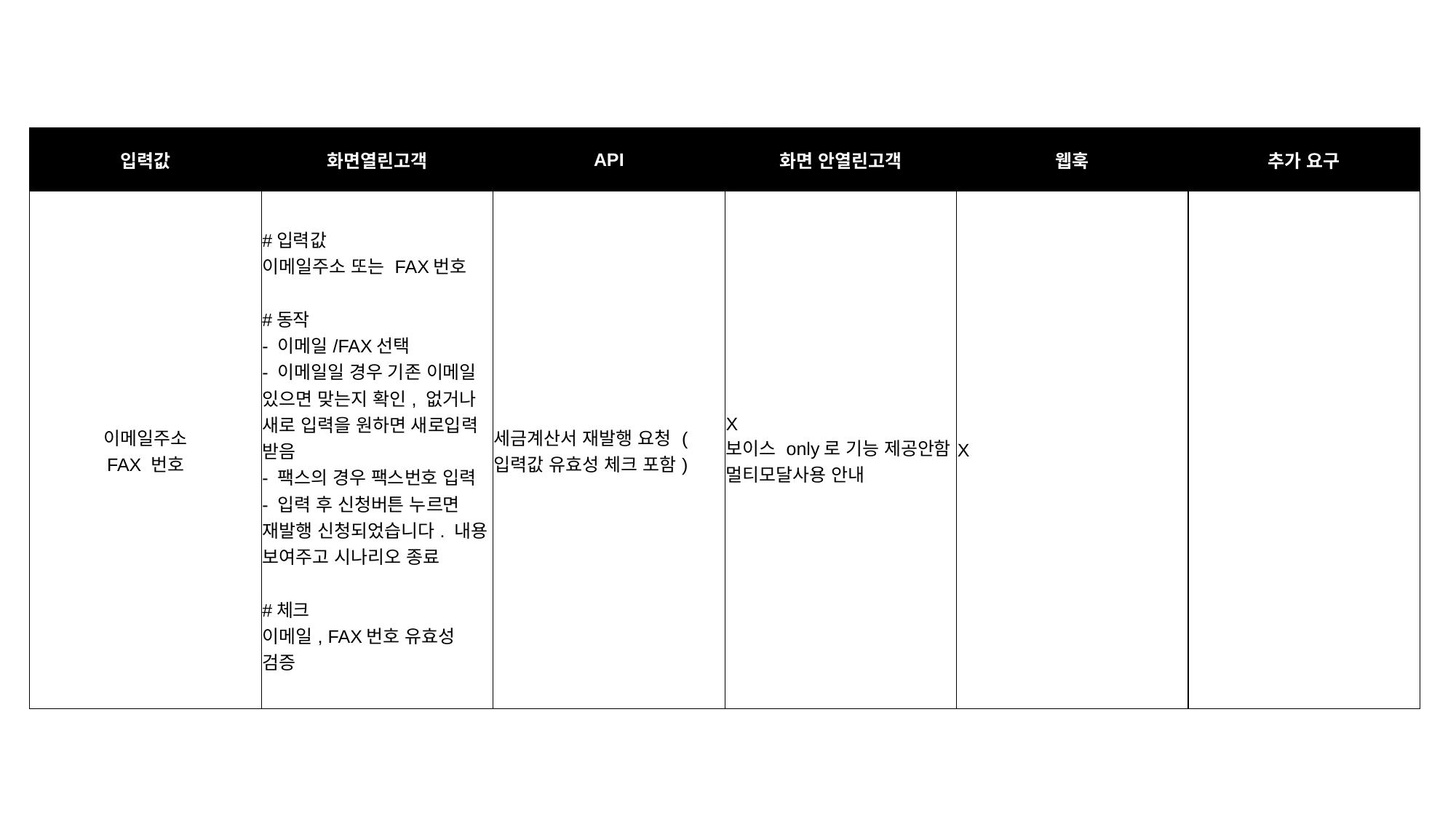

| 입력값 | 화면열린고객 | API | 화면 안열린고객 | 웹훅 | 추가 요구 |
| --- | --- | --- | --- | --- | --- |
| 이메일주소 FAX 번호 | #입력값 이메일주소 또는 FAX번호 #동작 - 이메일/FAX선택 - 이메일일 경우 기존 이메일 있으면 맞는지 확인, 없거나 새로 입력을 원하면 새로입력 받음 - 팩스의 경우 팩스번호 입력 - 입력 후 신청버튼 누르면 재발행 신청되었습니다. 내용 보여주고 시나리오 종료 #체크 이메일, FAX번호 유효성 검증 | 세금계산서 재발행 요청 (입력값 유효성 체크 포함) | X 보이스 only로 기능 제공안함 멀티모달사용 안내 | X |  |